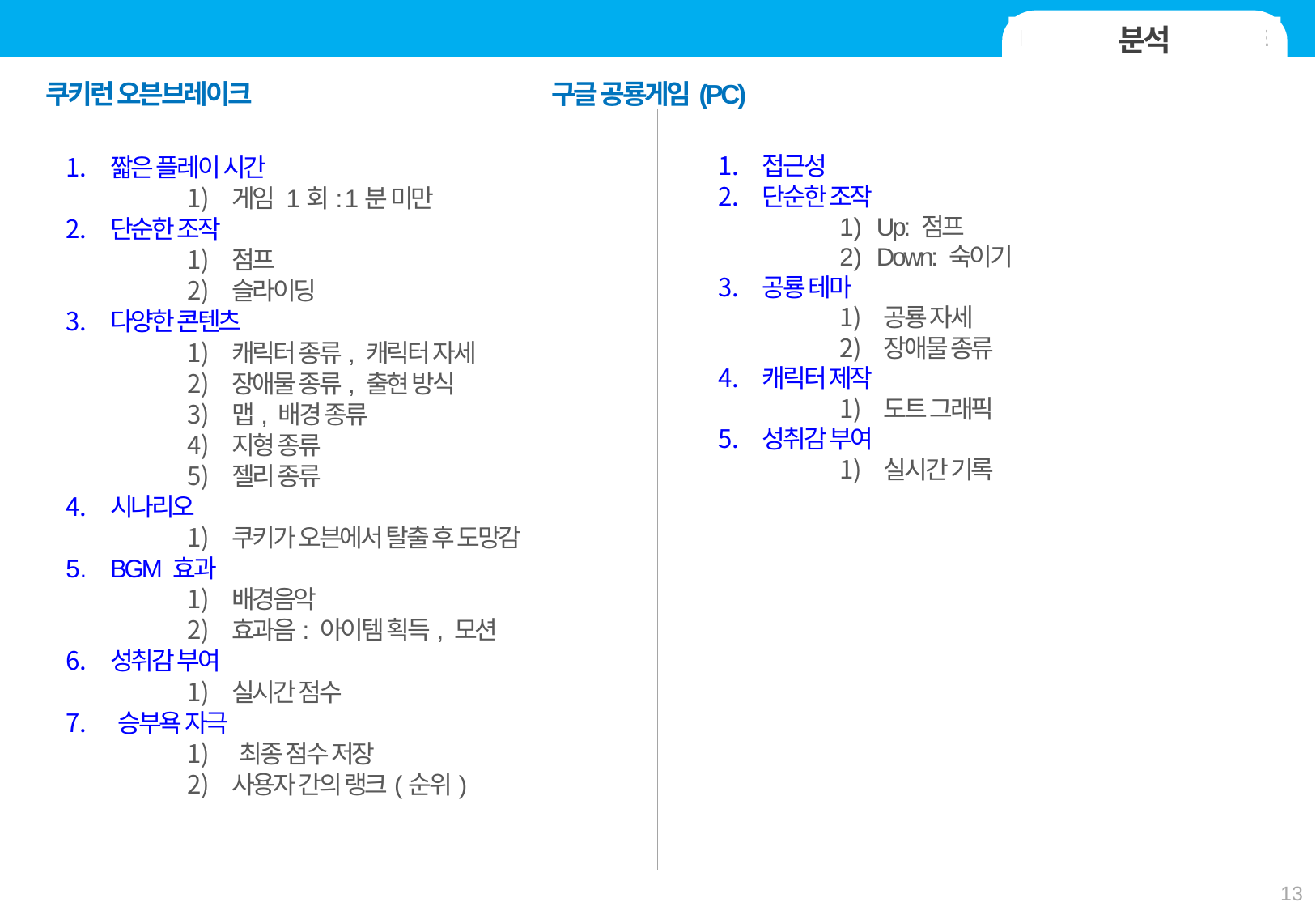

I. 조사자료 분석
분석
     쿠키런 오븐브레이크                                                             구글 공룡게임(PC)
접근성
단순한 조작
Up: 점프
Down: 숙이기
공룡 테마
공룡 자세
장애물 종류
캐릭터 제작
도트 그래픽
성취감 부여
실시간 기록

짧은 플레이 시간
게임 1회: 1분 미만
단순한 조작
점프
슬라이딩
다양한 콘텐츠
캐릭터 종류, 캐릭터 자세
장애물 종류, 출현 방식
맵, 배경 종류
지형 종류
젤리 종류
시나리오
쿠키가 오븐에서 탈출 후 도망감
BGM 효과
배경음악
효과음: 아이템 획득, 모션
성취감 부여
실시간 점수
  승부욕 자극
  최종 점수 저장
사용자 간의 랭크(순위)

13